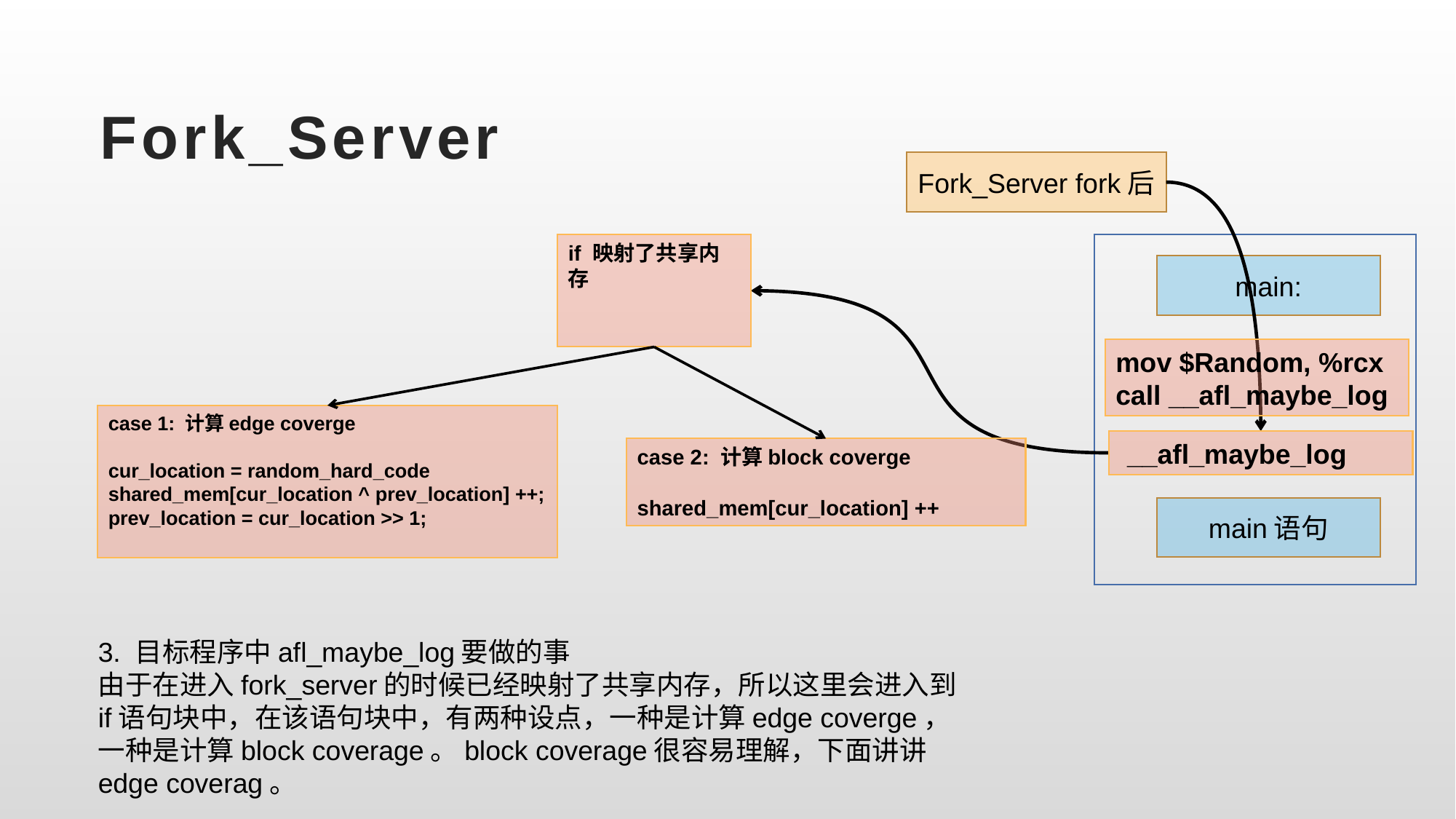

# Fork_Server
Fork_Server fork后
if 映射了共享内存

main:
mov $Random, %rcx
call __afl_maybe_log
case 1: 计算edge coverge

cur_location = random_hard_code
shared_mem[cur_location ^ prev_location] ++;
prev_location = cur_location >> 1;

 __afl_maybe_log
case 2: 计算block coverge

shared_mem[cur_location] ++
main语句

3. 目标程序中afl_maybe_log要做的事
由于在进入fork_server的时候已经映射了共享内存，所以这里会进入到if语句块中，在该语句块中，有两种设点，一种是计算edge coverge，一种是计算block coverage。block coverage很容易理解，下面讲讲edge coverag。